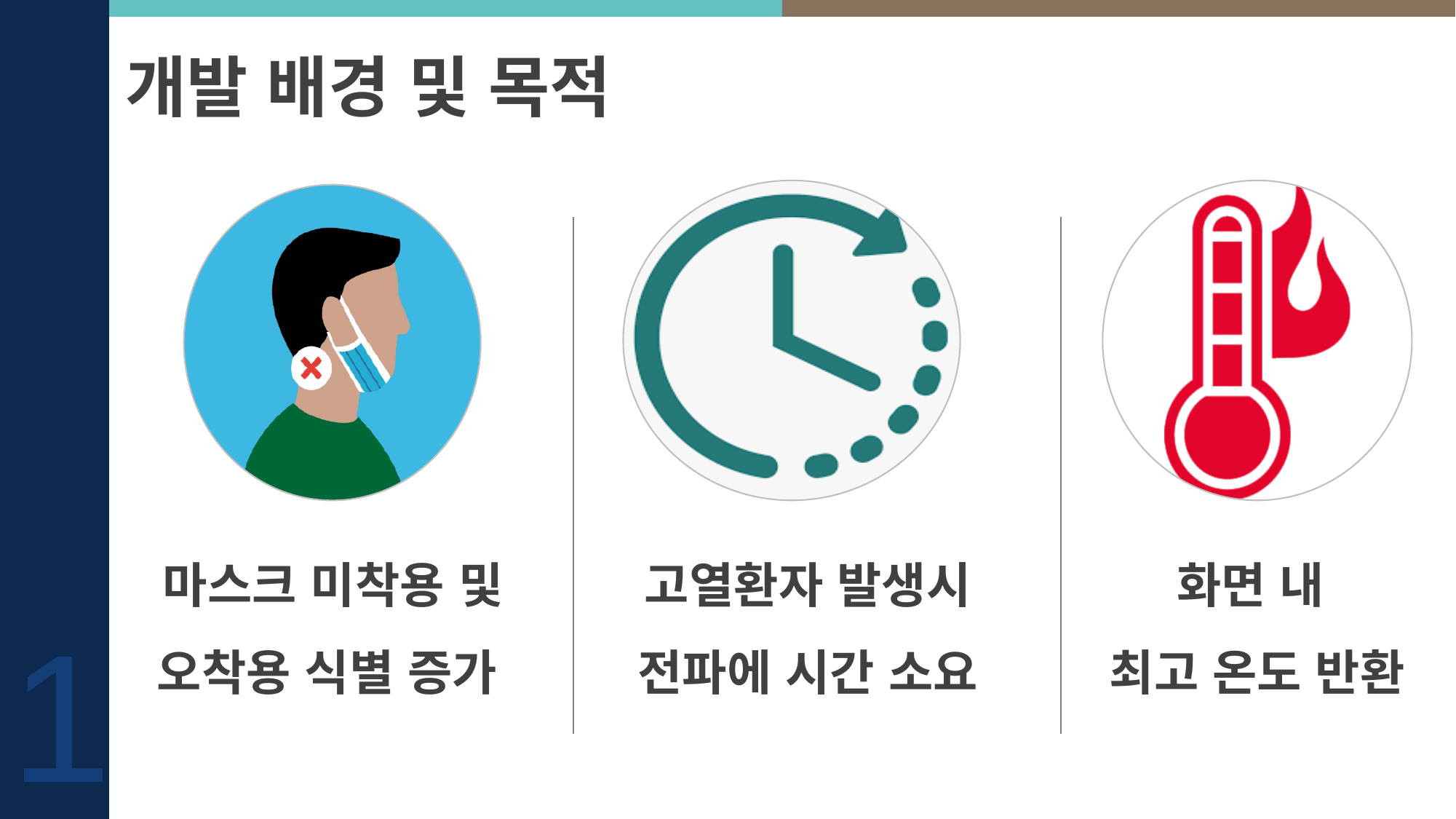

개발 배경 및 목적

1

고열환자 발생시 전파에 시간 소요
화면 내
최고 온도 반환
 마스크 미착용 및
오착용 식별 증가